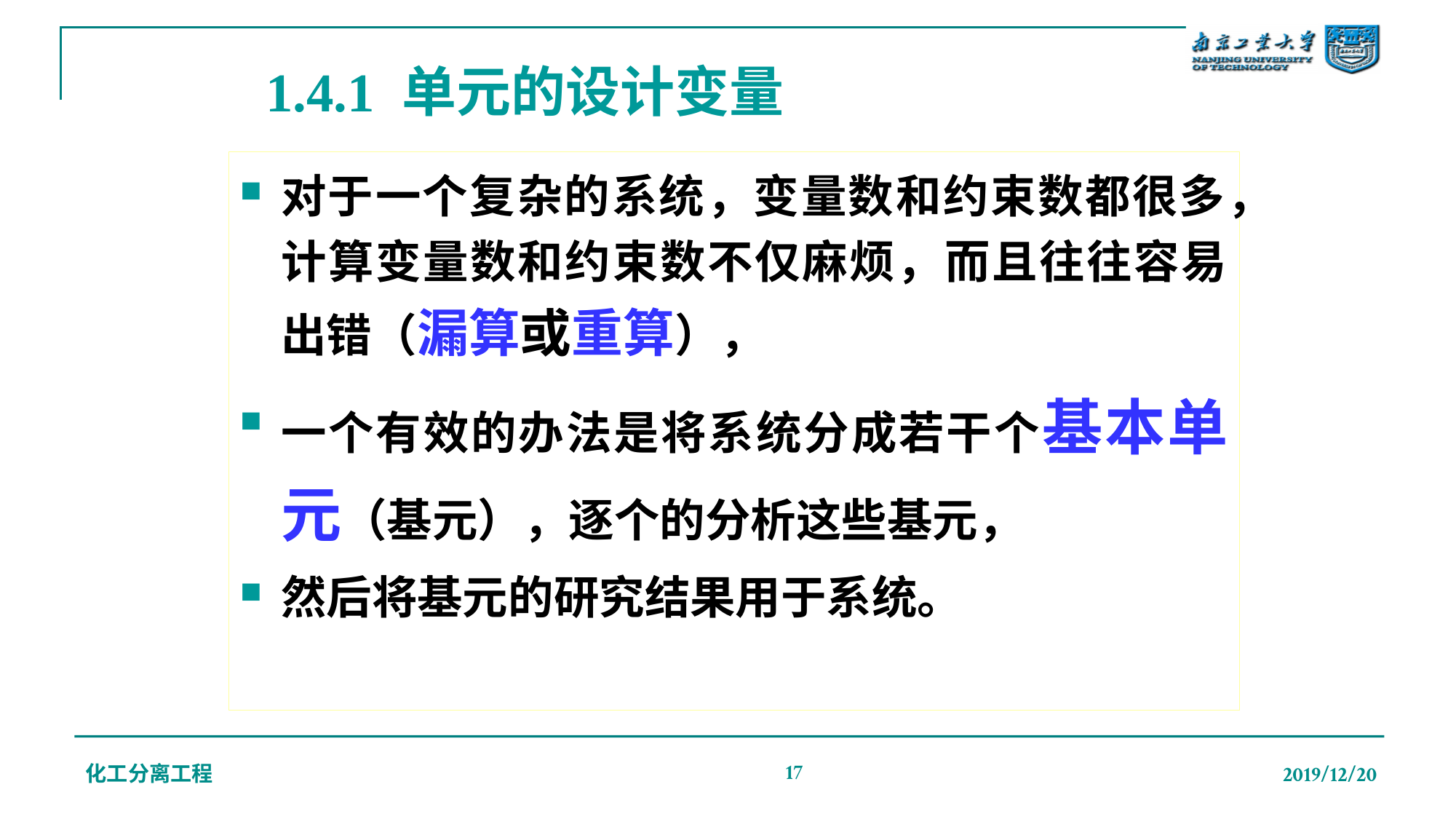

# 1.4.1 单元的设计变量
对于一个复杂的系统，变量数和约束数都很多，计算变量数和约束数不仅麻烦，而且往往容易出错（漏算或重算），
一个有效的办法是将系统分成若干个基本单元（基元），逐个的分析这些基元，
然后将基元的研究结果用于系统。
化工分离工程
17
2019/12/20